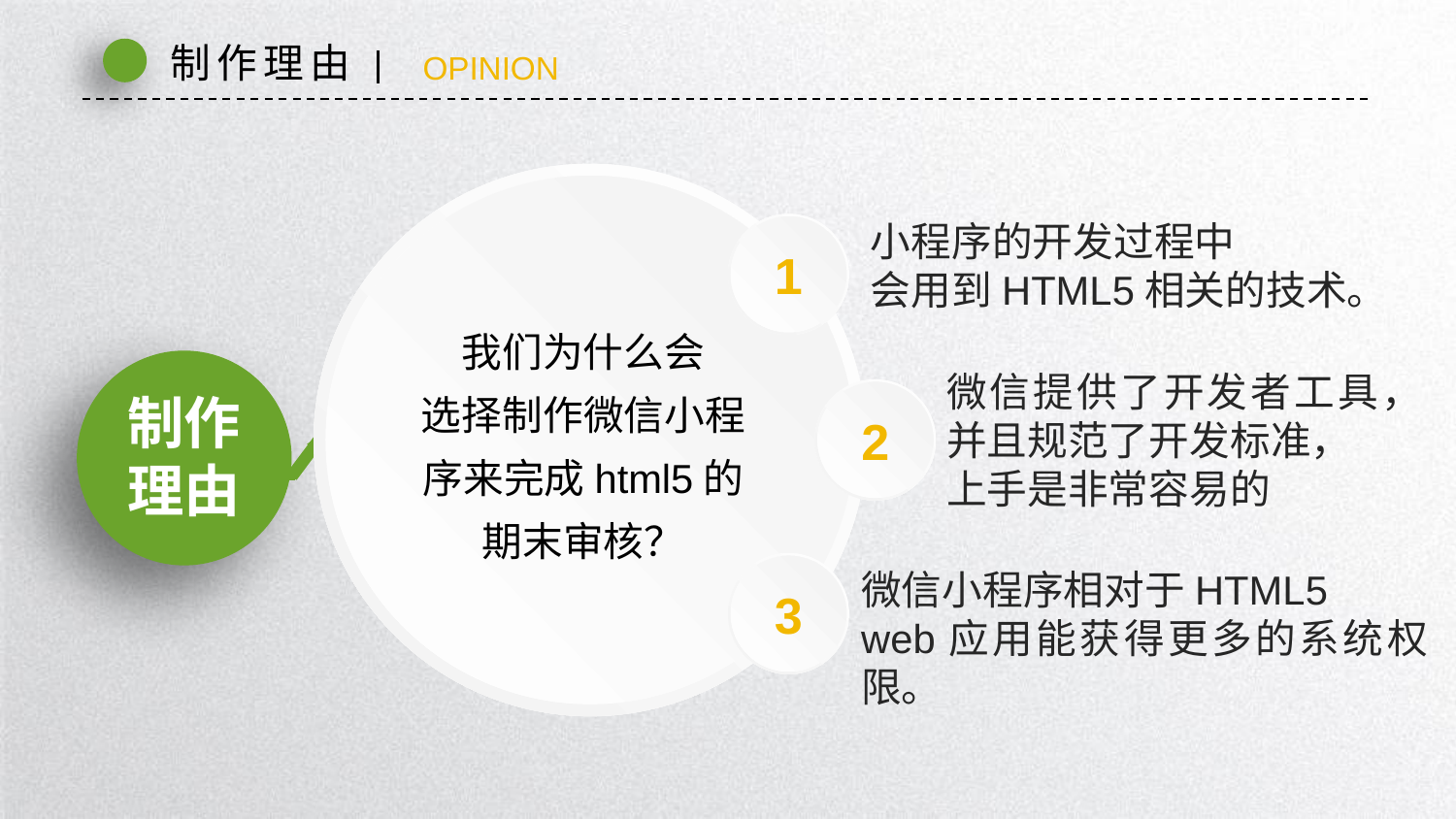

制作理由

OPINION

1
小程序的开发过程中
会用到HTML5相关的技术。
我们为什么会
选择制作微信小程序来完成html5的期末审核？

微信提供了开发者工具，
并且规范了开发标准，
上手是非常容易的

2
制作理由

3
微信小程序相对于HTML5
web应用能获得更多的系统权限。
延时符